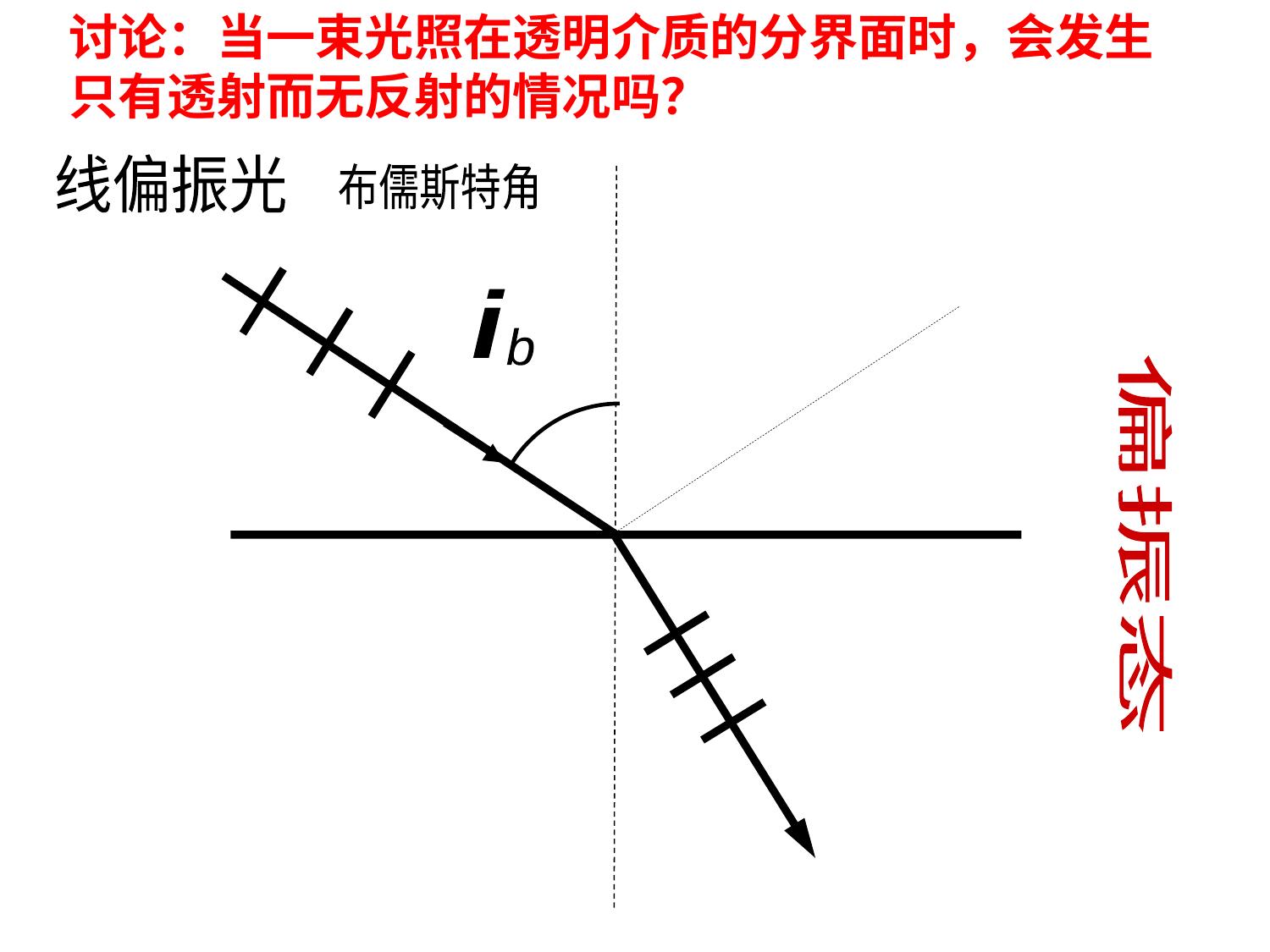

讨论
讨论：当一束光照在透明介质的分界面时，会发生只有透射而无反射的情况吗？
线偏振光
布儒斯特角

？

偏振态
？

i

b